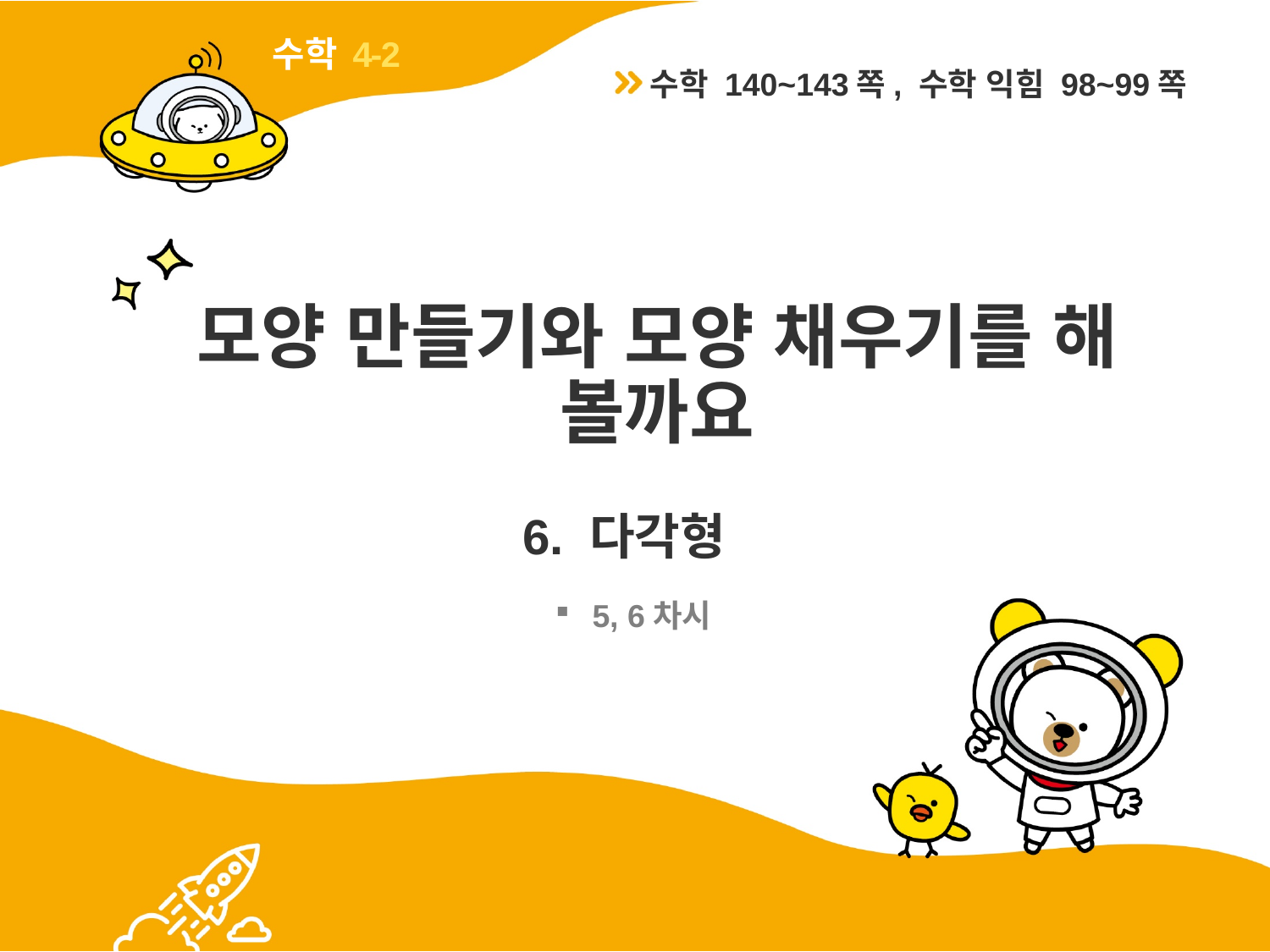

4-2
수학 140~143쪽, 수학 익힘 98~99쪽
# 모양 만들기와 모양 채우기를 해 볼까요
6. 다각형
5, 6차시